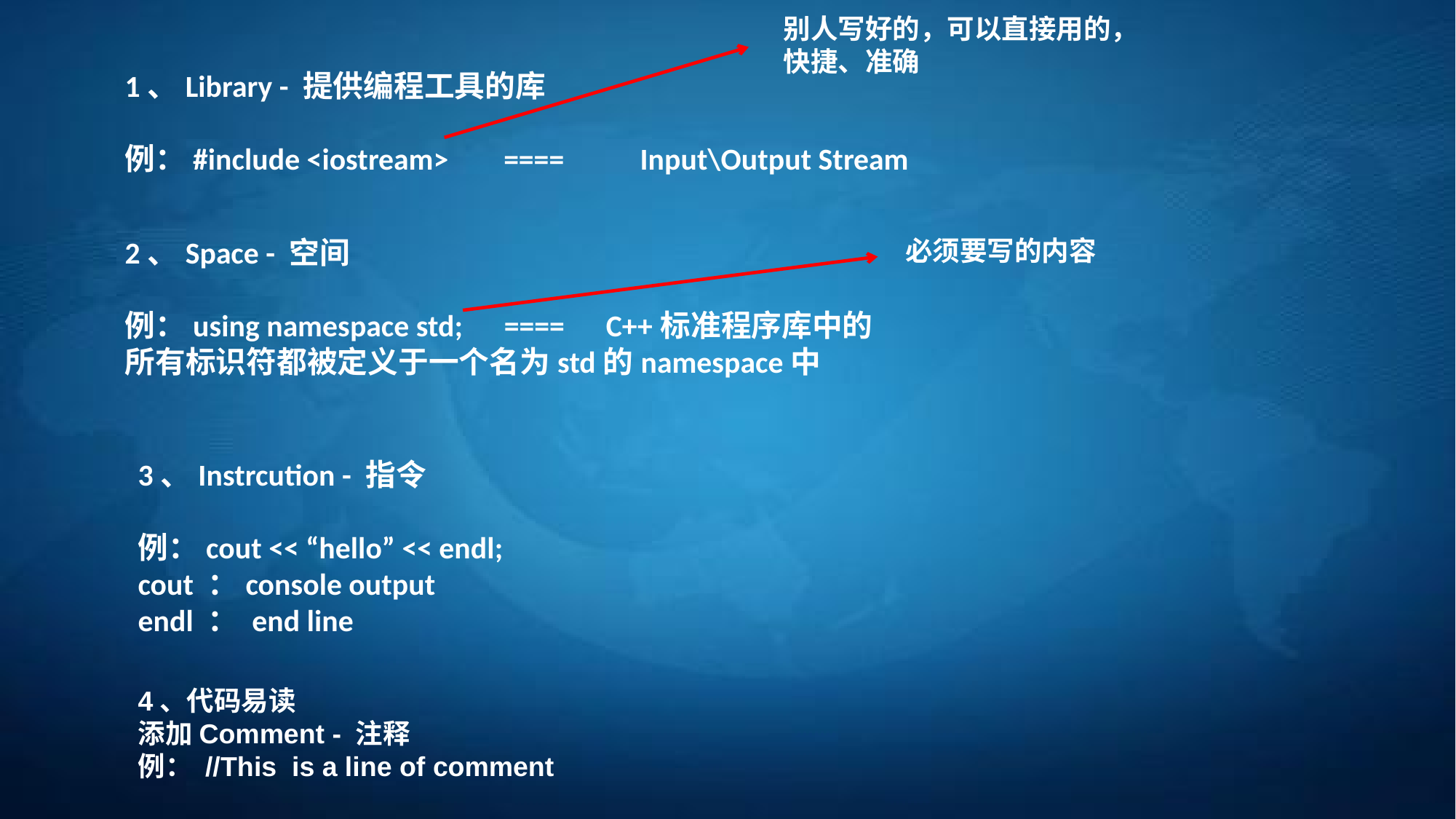

别人写好的，可以直接用的，快捷、准确
1、Library - 提供编程工具的库

例：#include <iostream>        ====           Input\Output Stream
2、Space - 空间

例：using namespace std;      ====      C++标准程序库中的所有标识符都被定义于一个名为std的namespace中
必须要写的内容

3、Instrcution - 指令

例：cout << “hello” << endl;
cout ：console output
endl ： end line
4、代码易读
添加Comment - 注释
例： //This  is a line of comment